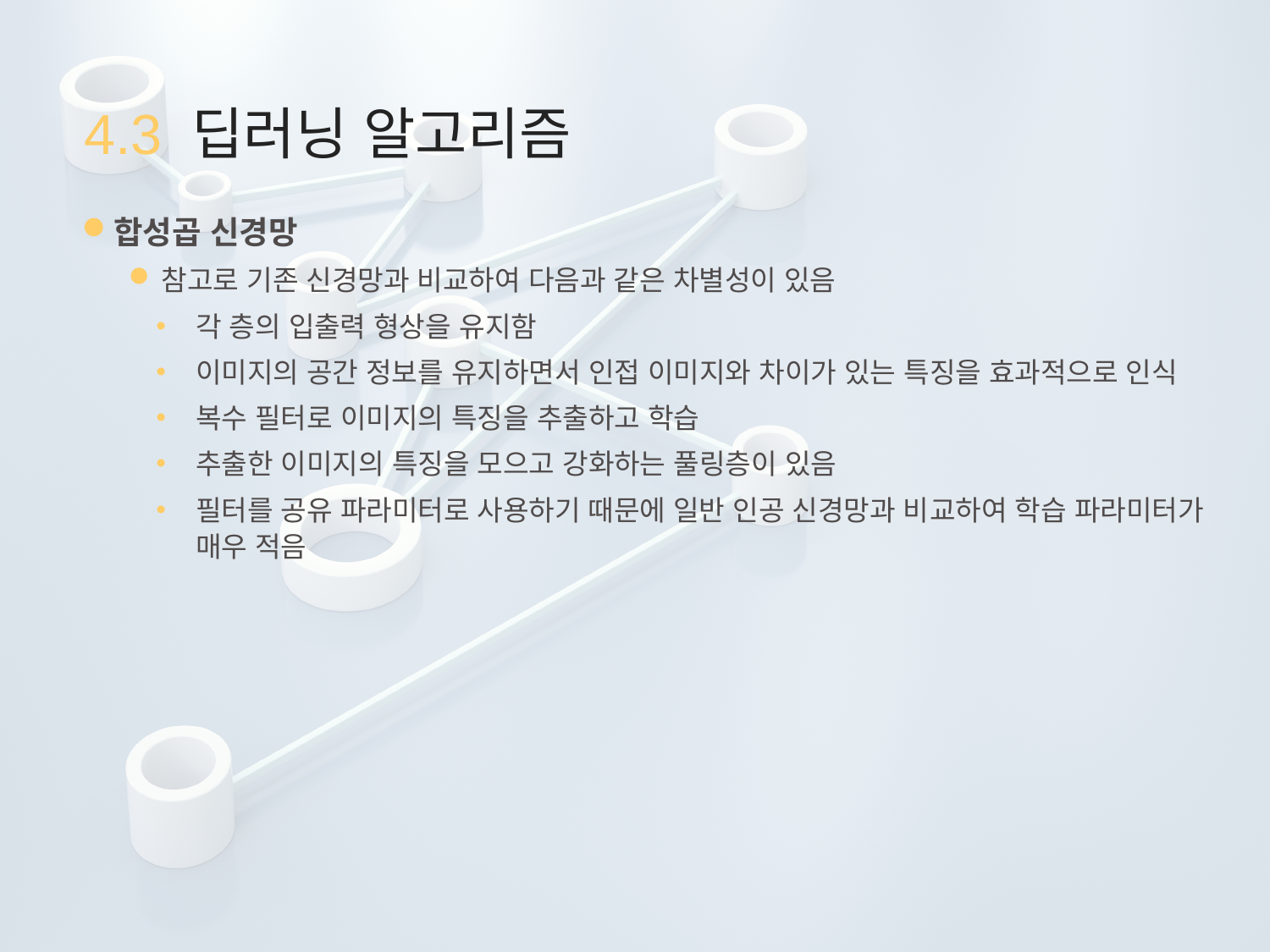

# 4.3 딥러닝 알고리즘
합성곱 신경망
참고로 기존 신경망과 비교하여 다음과 같은 차별성이 있음
각 층의 입출력 형상을 유지함
이미지의 공간 정보를 유지하면서 인접 이미지와 차이가 있는 특징을 효과적으로 인식
복수 필터로 이미지의 특징을 추출하고 학습
추출한 이미지의 특징을 모으고 강화하는 풀링층이 있음
필터를 공유 파라미터로 사용하기 때문에 일반 인공 신경망과 비교하여 학습 파라미터가 매우 적음